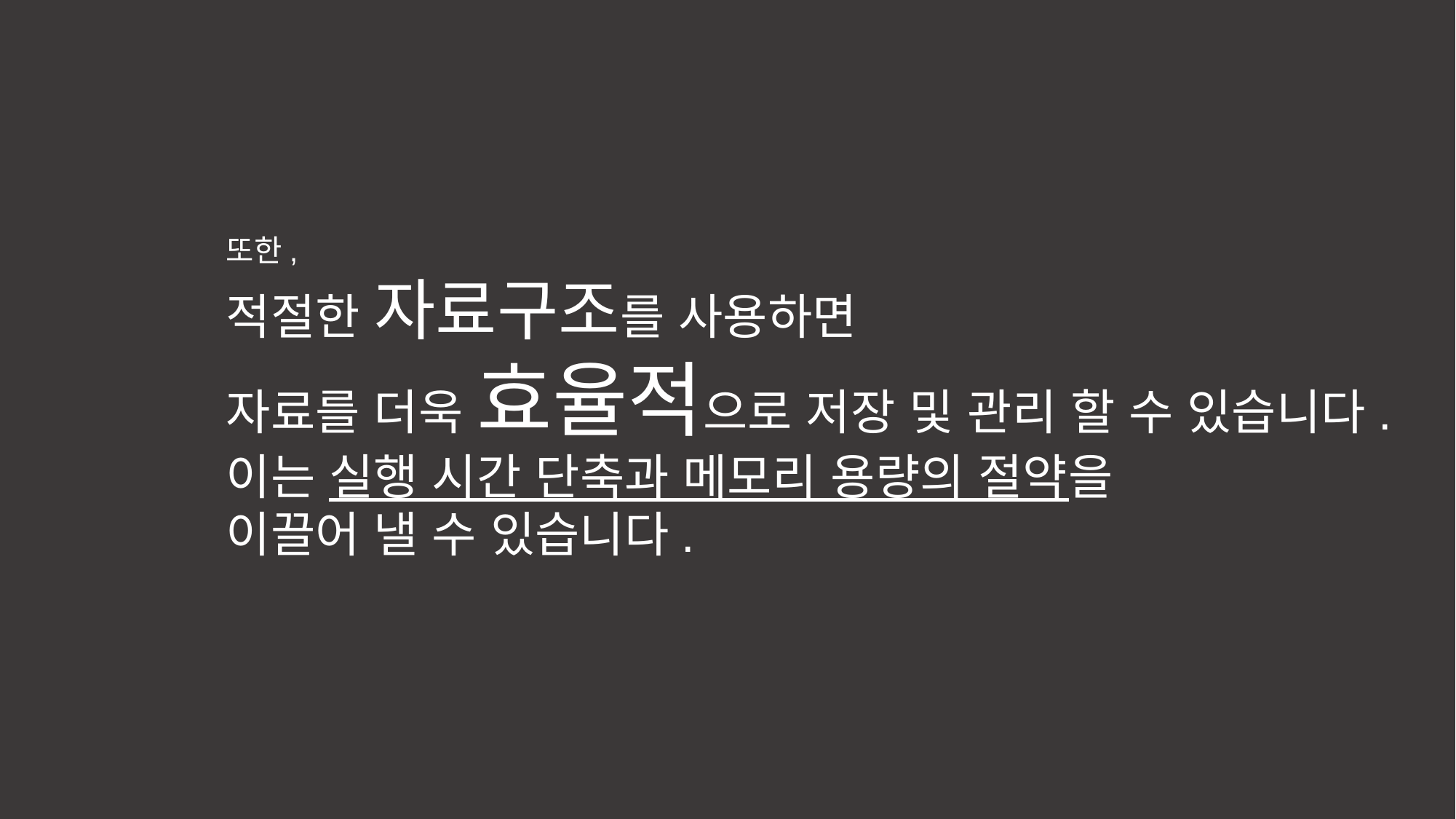

또한,
적절한 자료구조를 사용하면
자료를 더욱 효율적으로 저장 및 관리 할 수 있습니다.
이는 실행 시간 단축과 메모리 용량의 절약을
이끌어 낼 수 있습니다.